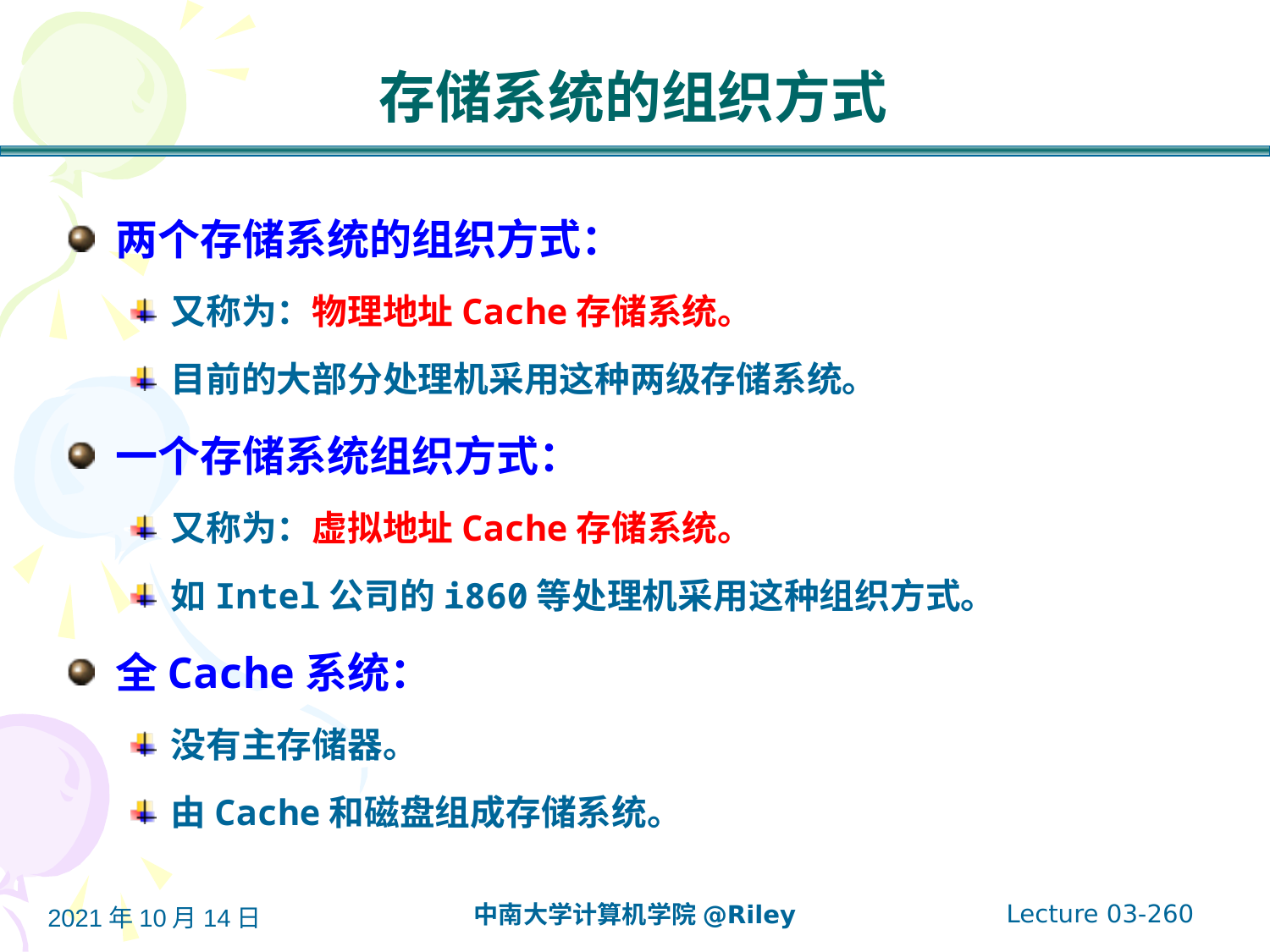

# 存储系统的组织方式
两个存储系统的组织方式：
又称为：物理地址Cache存储系统。
目前的大部分处理机采用这种两级存储系统。
一个存储系统组织方式：
又称为：虚拟地址Cache存储系统。
如Intel公司的i860等处理机采用这种组织方式。
全Cache系统：
没有主存储器。
由Cache和磁盘组成存储系统。
Lecture 03-260
中南大学计算机学院@Riley
2021年10月14日